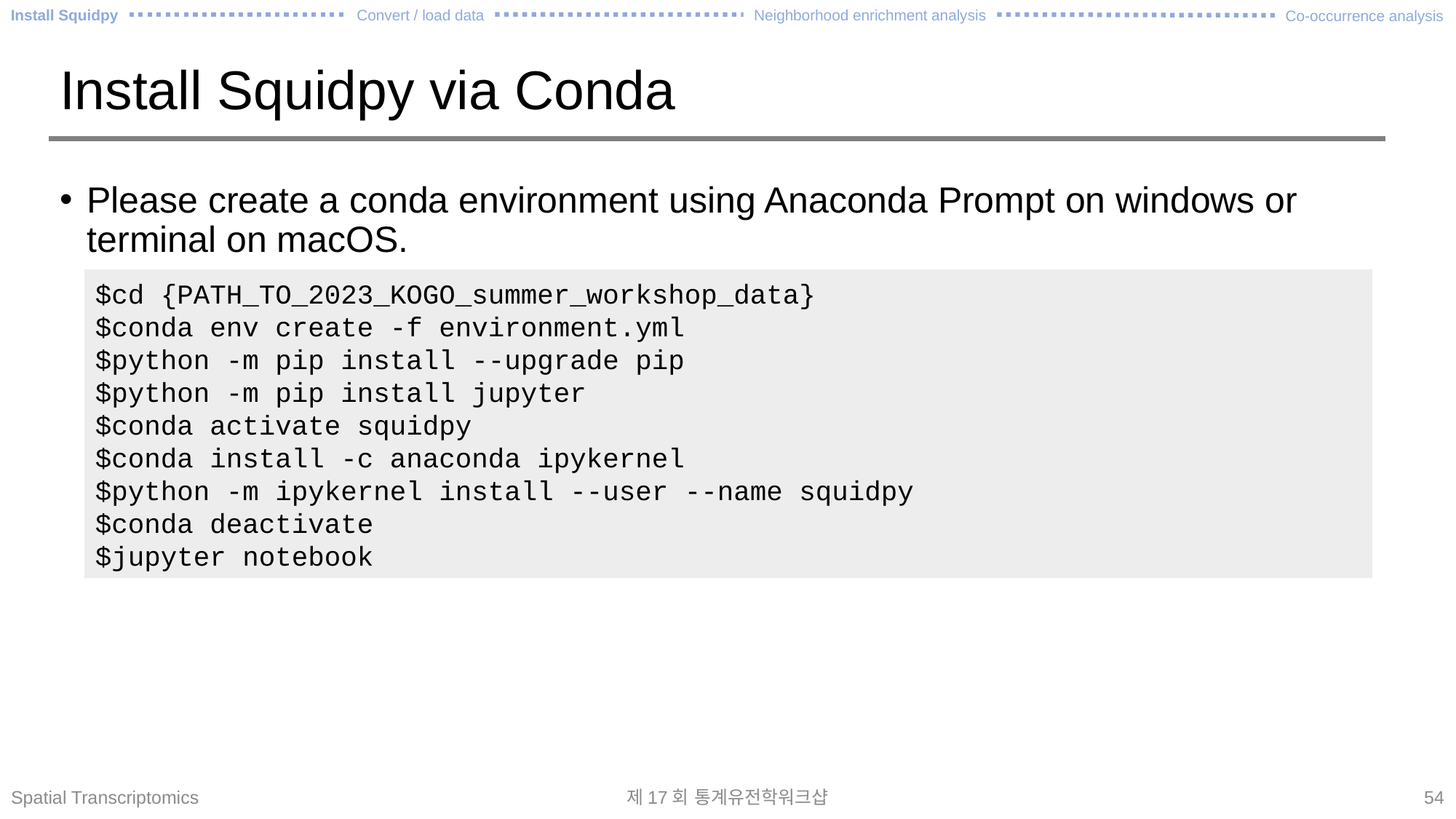

Convert / load data
Install Squidpy
Neighborhood enrichment analysis
Co-occurrence analysis
# Install Squidpy via Conda
Please create a conda environment using Anaconda Prompt on windows or terminal on macOS.
$cd {PATH_TO_2023_KOGO_summer_workshop_data}
$conda env create -f environment.yml
$python -m pip install --upgrade pip
$python -m pip install jupyter
$conda activate squidpy
$conda install -c anaconda ipykernel
$python -m ipykernel install --user --name squidpy
$conda deactivate
$jupyter notebook
Spatial Transcriptomics
제17회 통계유전학워크샵
54